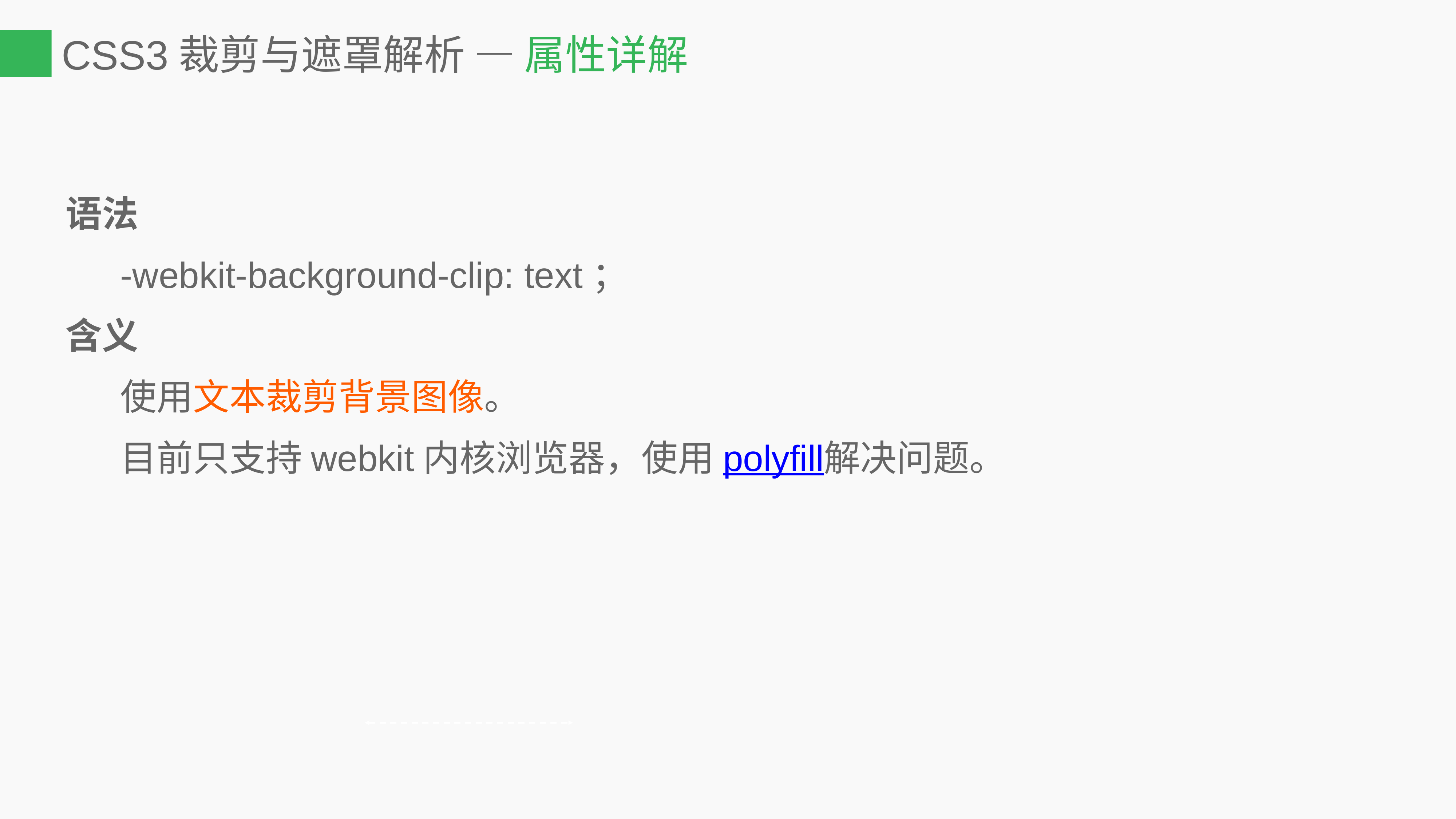

# CSS3裁剪与遮罩解析 — 属性详解
语法
	-webkit-background-clip: text；
含义
	使用文本裁剪背景图像。
	目前只支持webkit内核浏览器，使用polyfill解决问题。